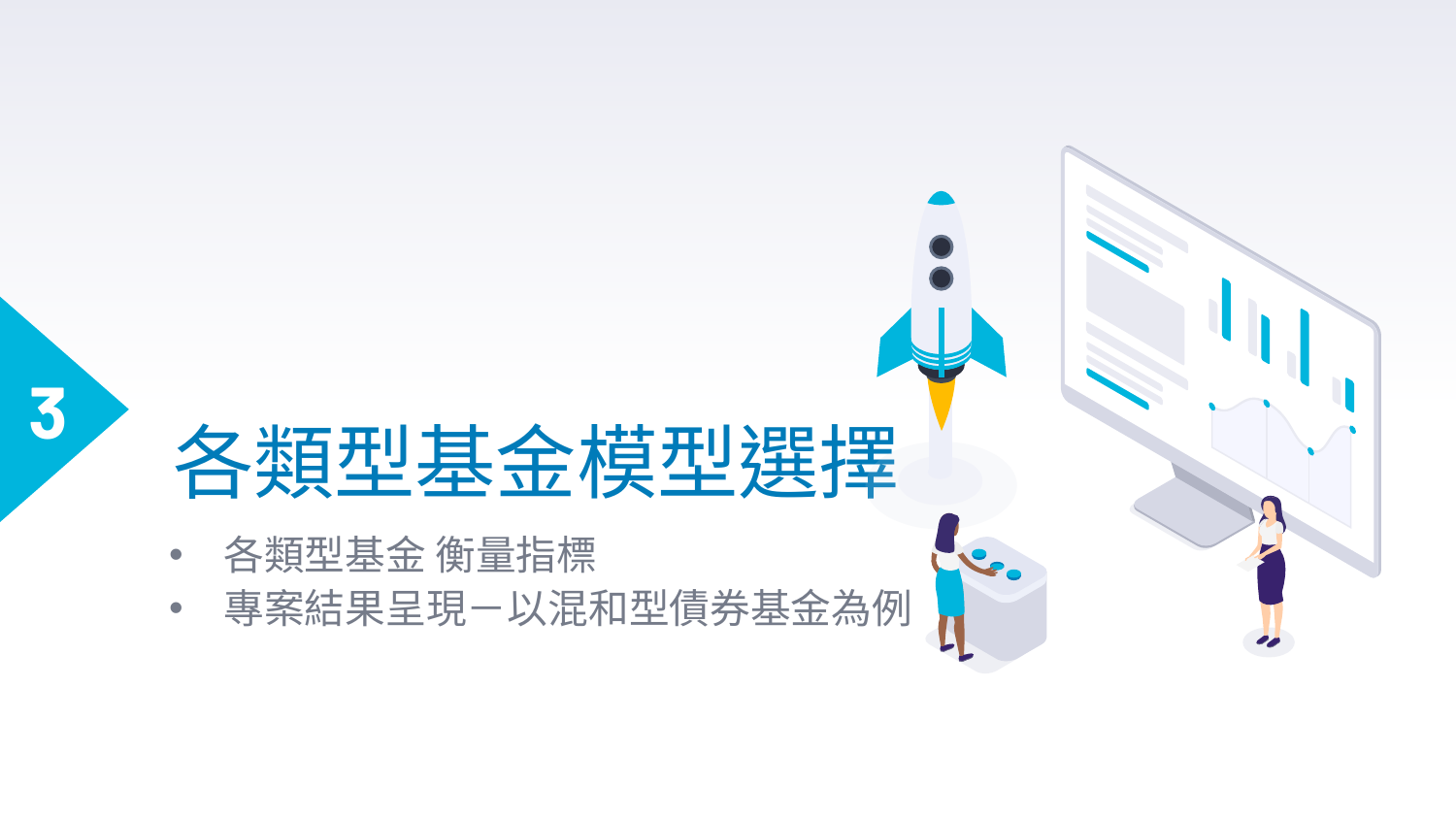

3
# 各類型基金模型選擇
各類型基金 衡量指標
專案結果呈現－以混和型債券基金為例